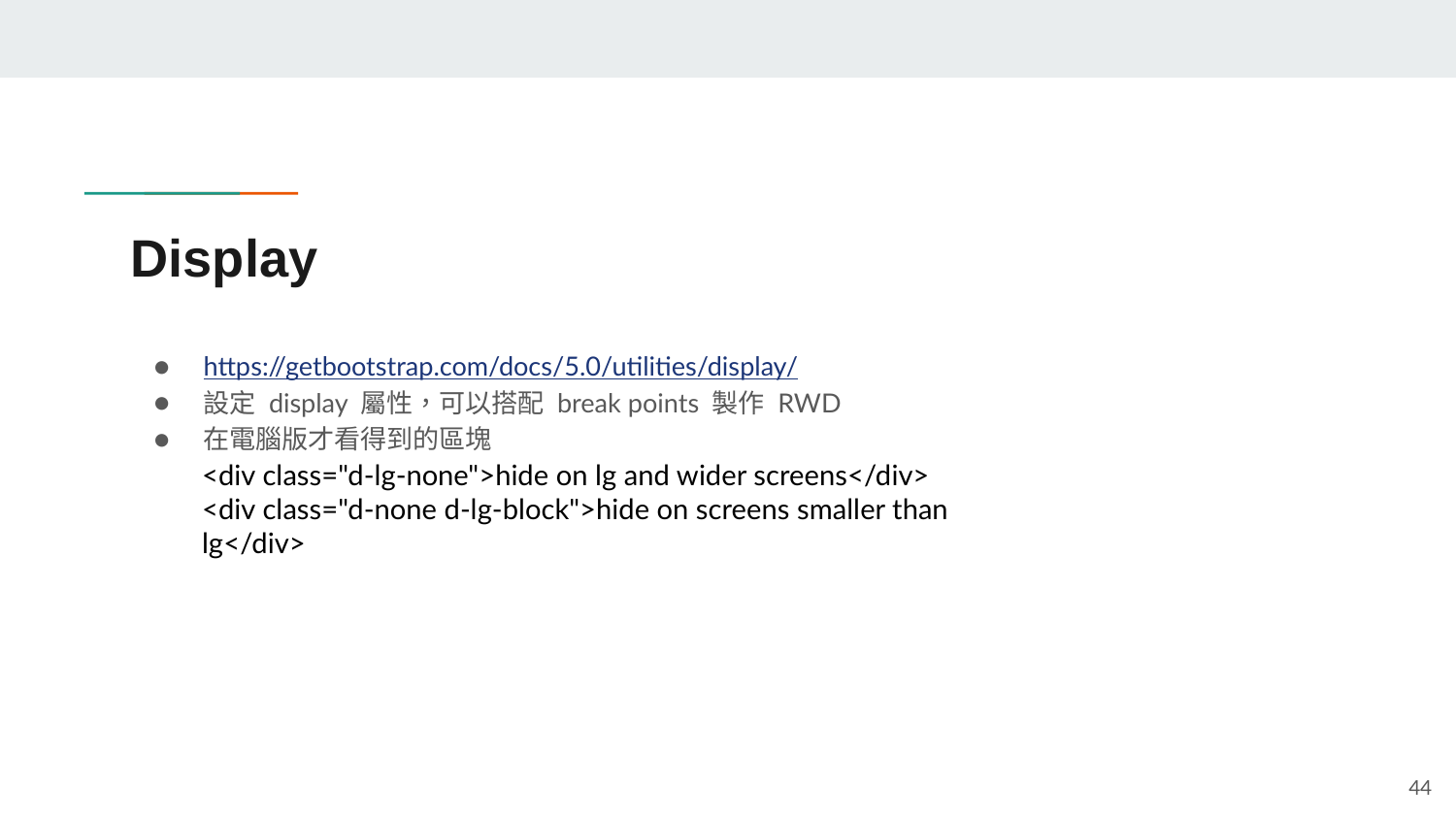

# Display
https://getbootstrap.com/docs/5.0/utilities/display/
設定 display 屬性，可以搭配 break points 製作 RWD
在電腦版才看得到的區塊
<div class="d-lg-none">hide on lg and wider screens</div>
<div class="d-none d-lg-block">hide on screens smaller than lg</div>

44